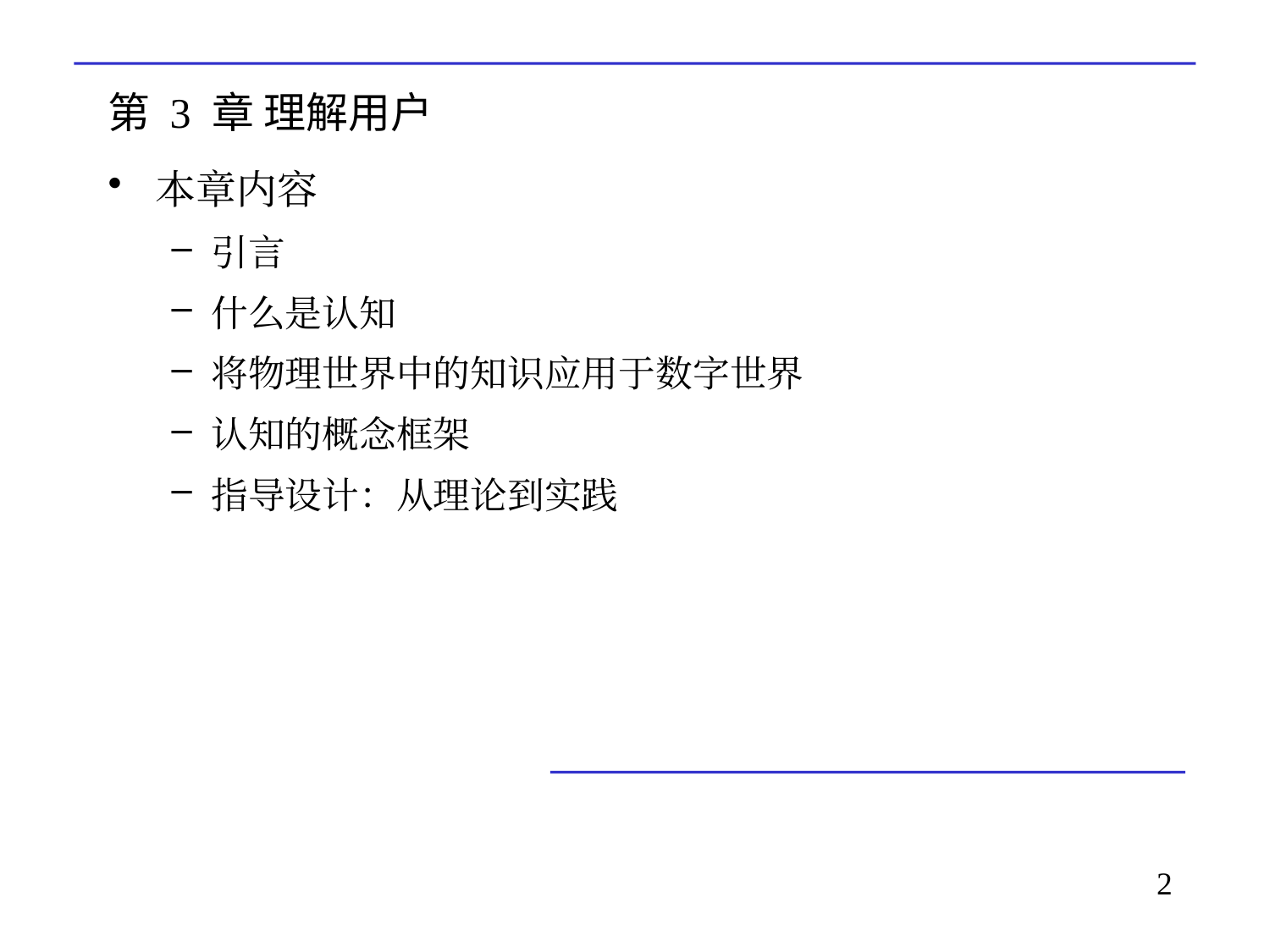

# 第 3 章 理解用户
本章内容
引言
什么是认知
将物理世界中的知识应用于数字世界
认知的概念框架
指导设计：从理论到实践
2